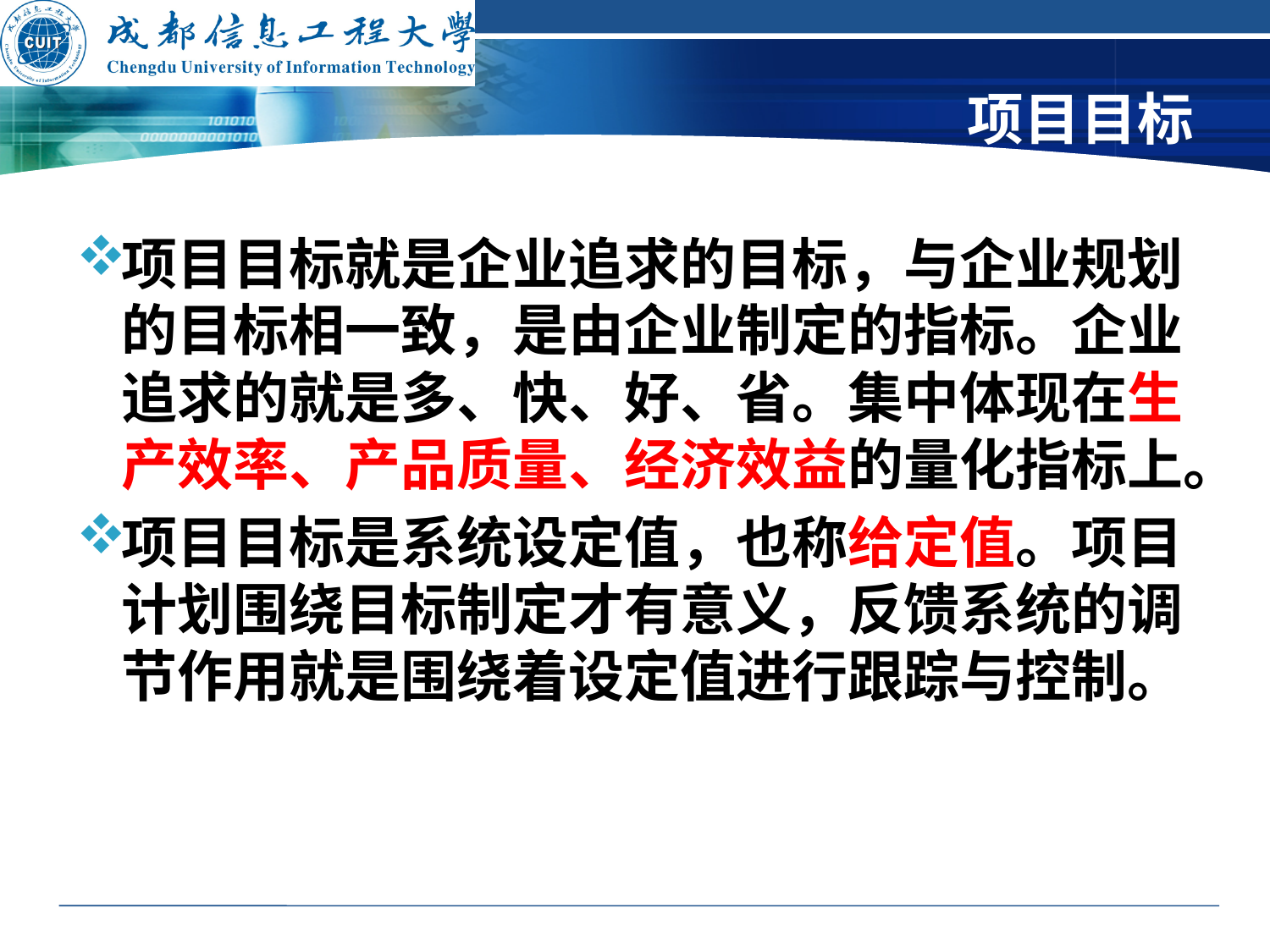

# 项目目标
项目目标就是企业追求的目标，与企业规划的目标相一致，是由企业制定的指标。企业追求的就是多、快、好、省。集中体现在生产效率、产品质量、经济效益的量化指标上。
项目目标是系统设定值，也称给定值。项目计划围绕目标制定才有意义，反馈系统的调节作用就是围绕着设定值进行跟踪与控制。